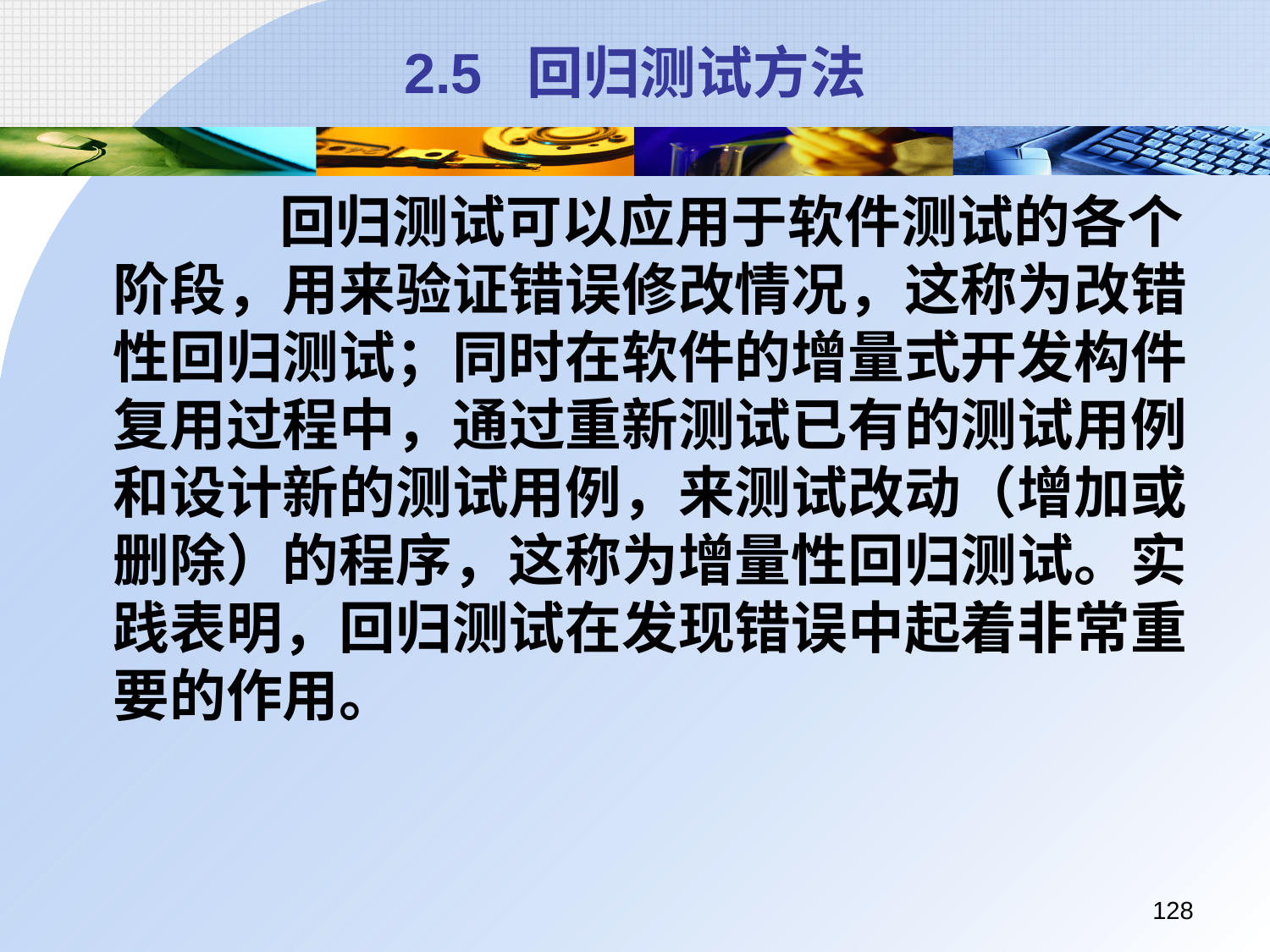

# 2.5  回归测试方法
		  回归测试可以应用于软件测试的各个阶段，用来验证错误修改情况，这称为改错性回归测试；同时在软件的增量式开发构件复用过程中，通过重新测试已有的测试用例和设计新的测试用例，来测试改动（增加或删除）的程序，这称为增量性回归测试。实践表明，回归测试在发现错误中起着非常重要的作用。

128